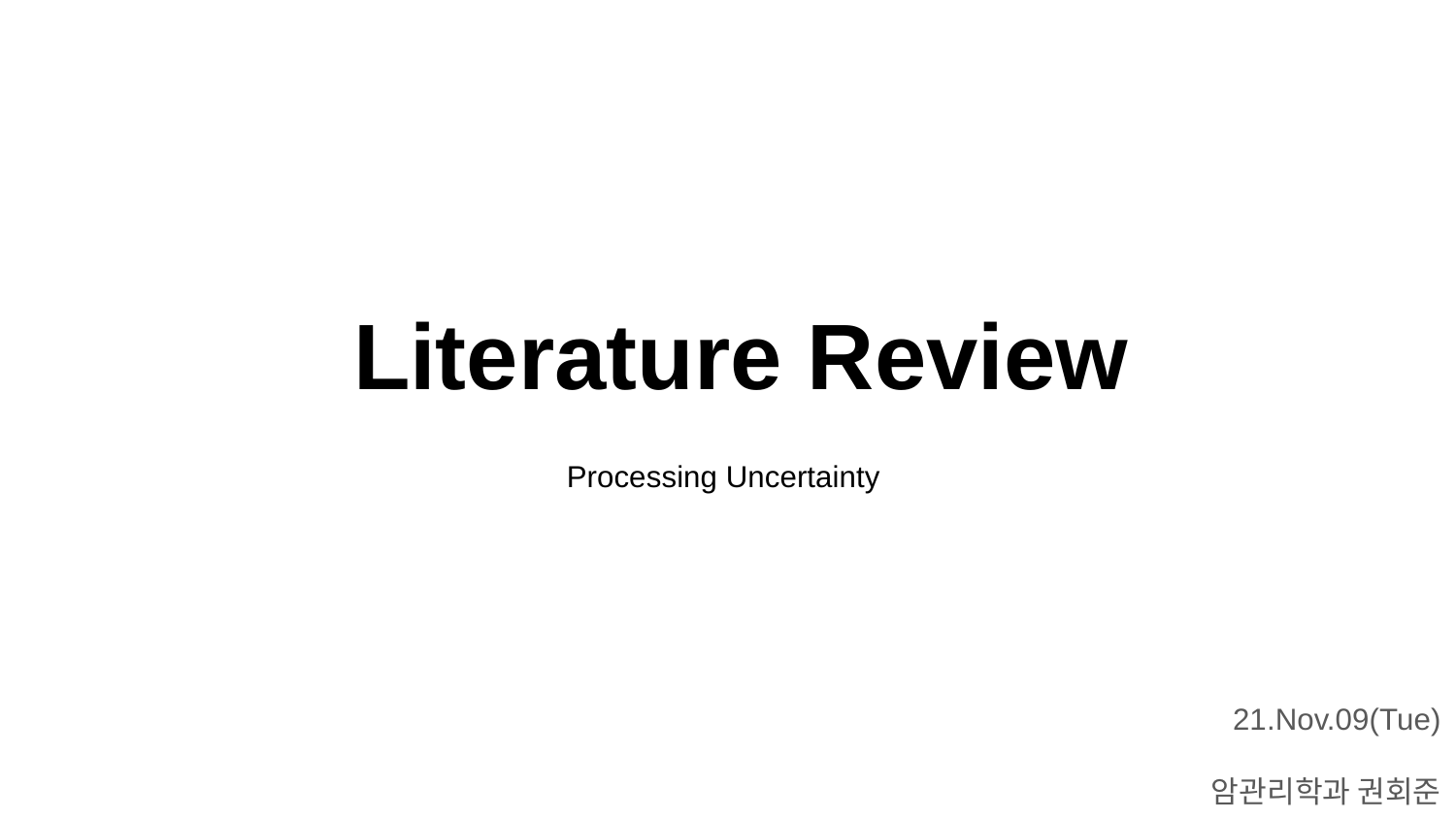

# Literature Review
Processing Uncertainty
21.Nov.09(Tue)

암관리학과 권회준